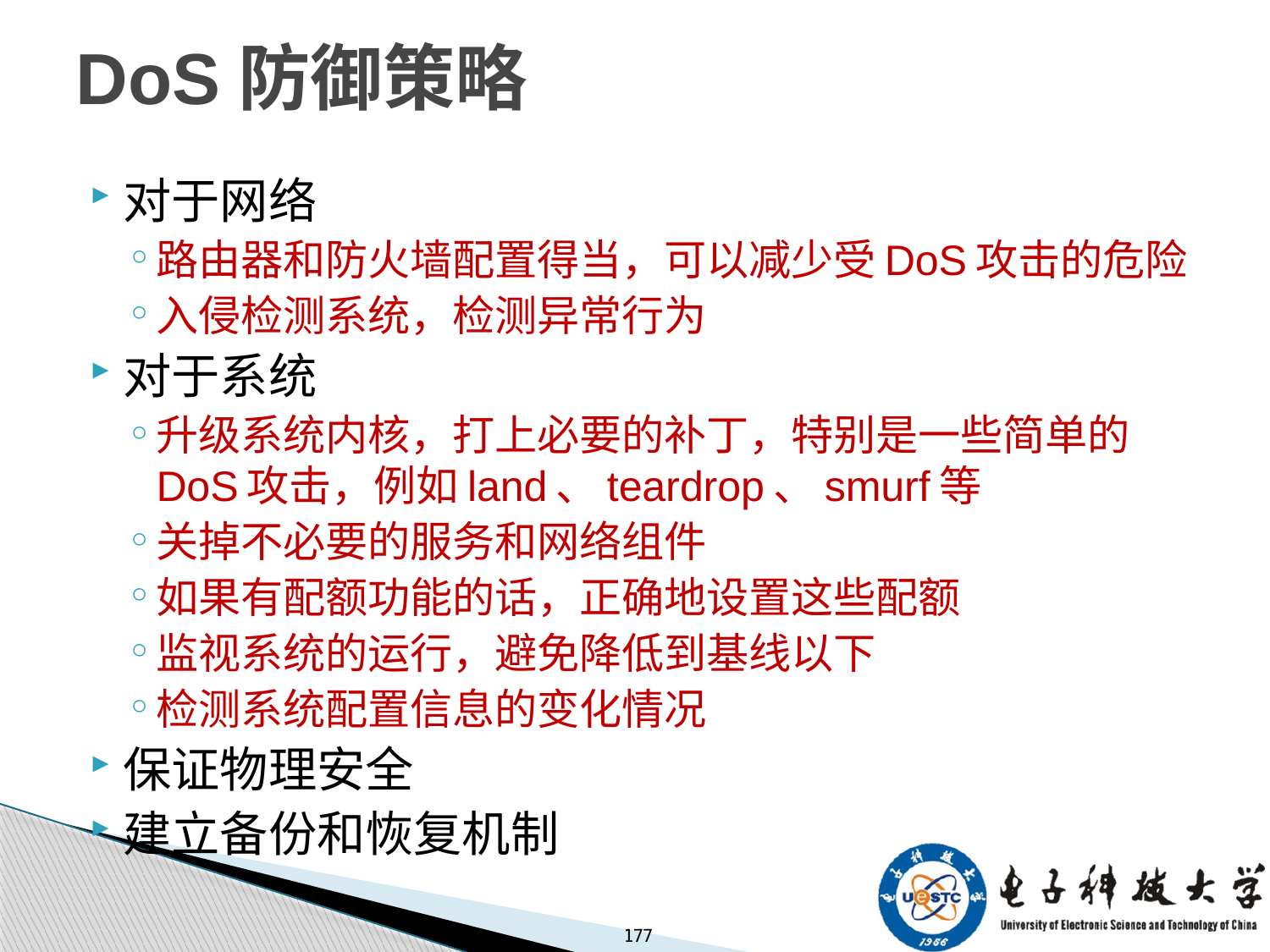

# DoS防御策略
对于网络
路由器和防火墙配置得当，可以减少受DoS攻击的危险
入侵检测系统，检测异常行为
对于系统
升级系统内核，打上必要的补丁，特别是一些简单的DoS攻击，例如land、teardrop、smurf等
关掉不必要的服务和网络组件
如果有配额功能的话，正确地设置这些配额
监视系统的运行，避免降低到基线以下
检测系统配置信息的变化情况
保证物理安全
建立备份和恢复机制
177